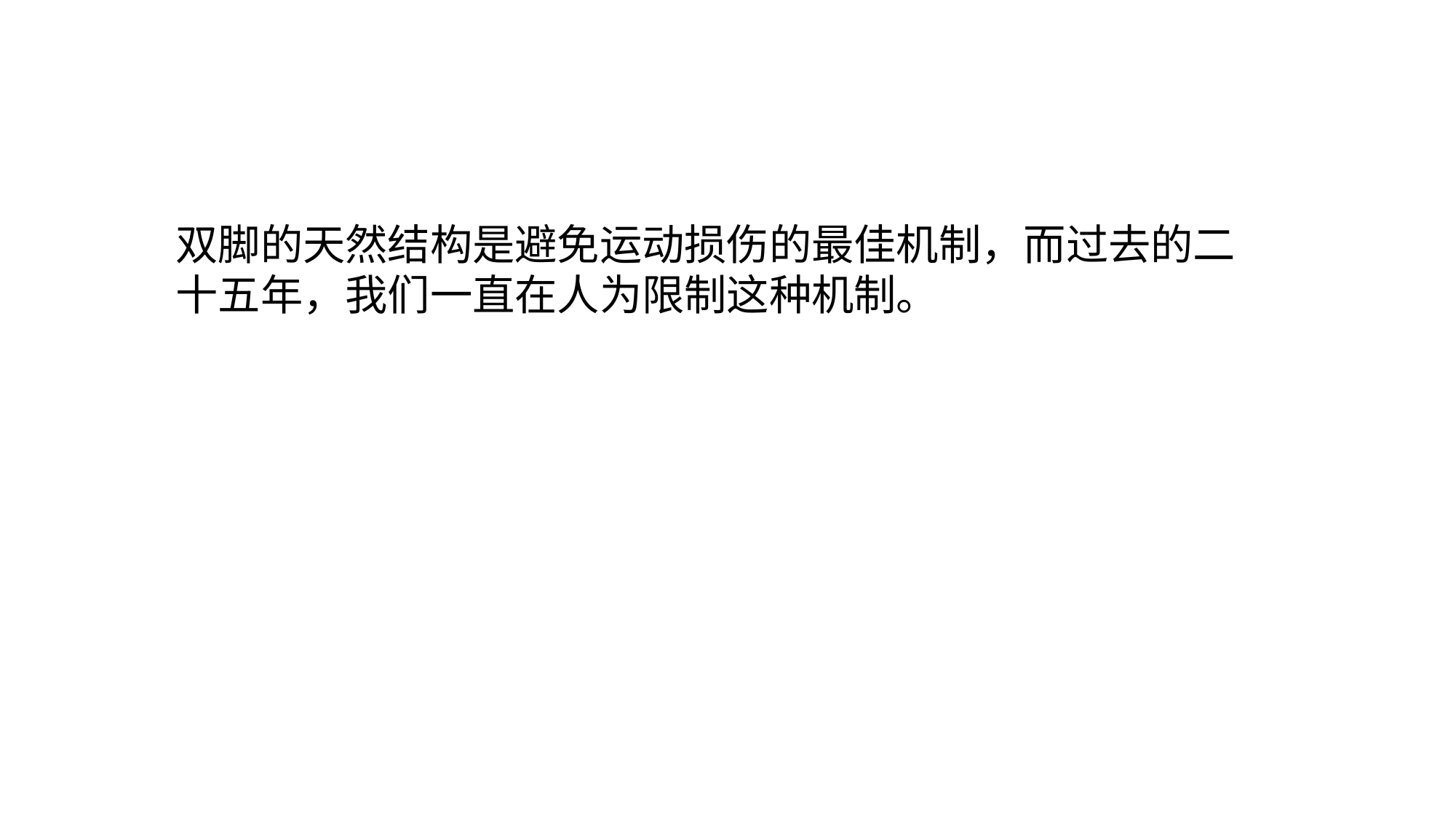

双脚的天然结构是避免运动损伤的最佳机制，而过去的二十五年，我们一直在人为限制这种机制。